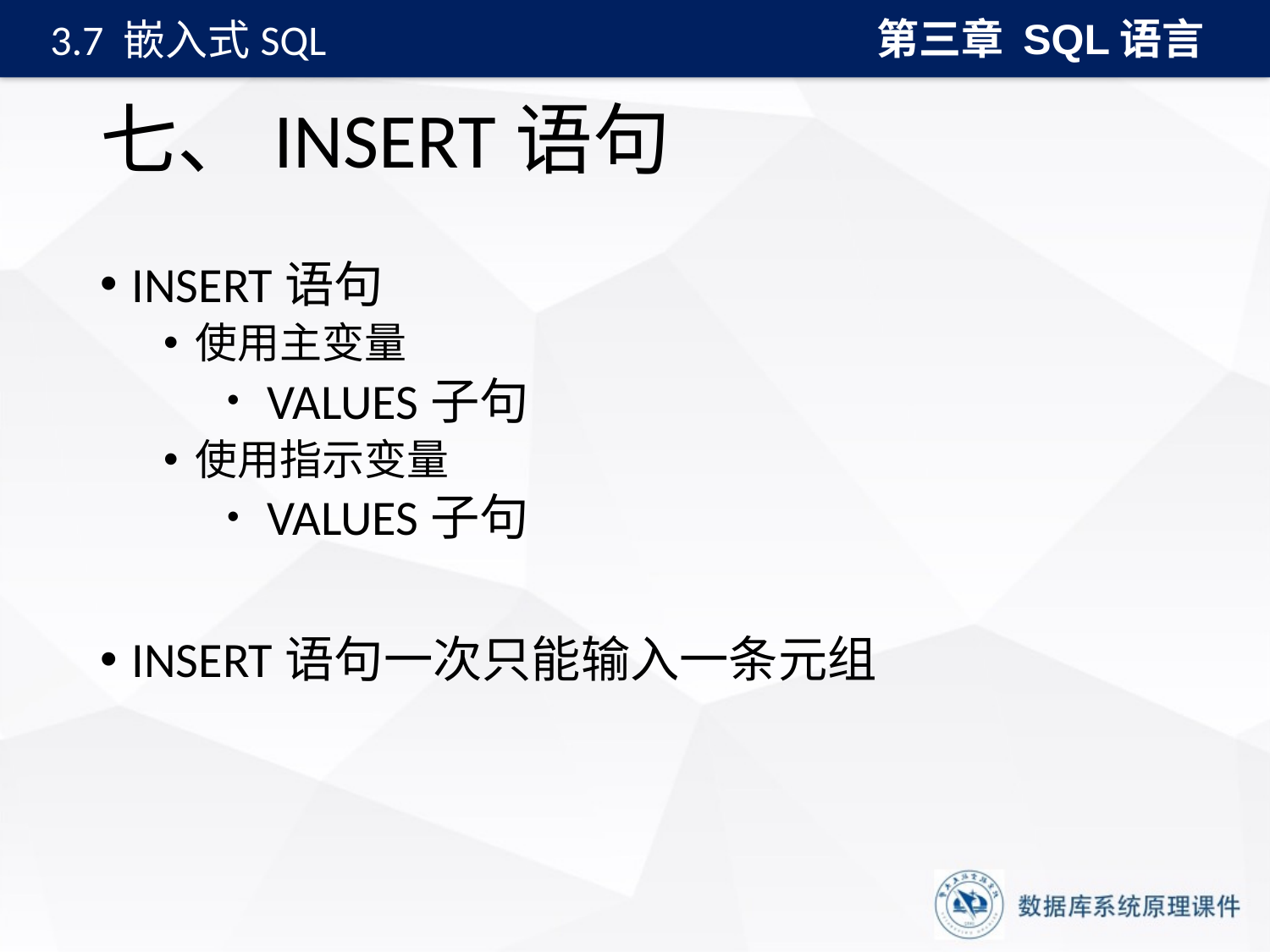

第三章 SQL语言
3.7 嵌入式SQL
# 七、INSERT语句
INSERT语句
使用主变量
 VALUES子句
使用指示变量
 VALUES子句

INSERT语句一次只能输入一条元组